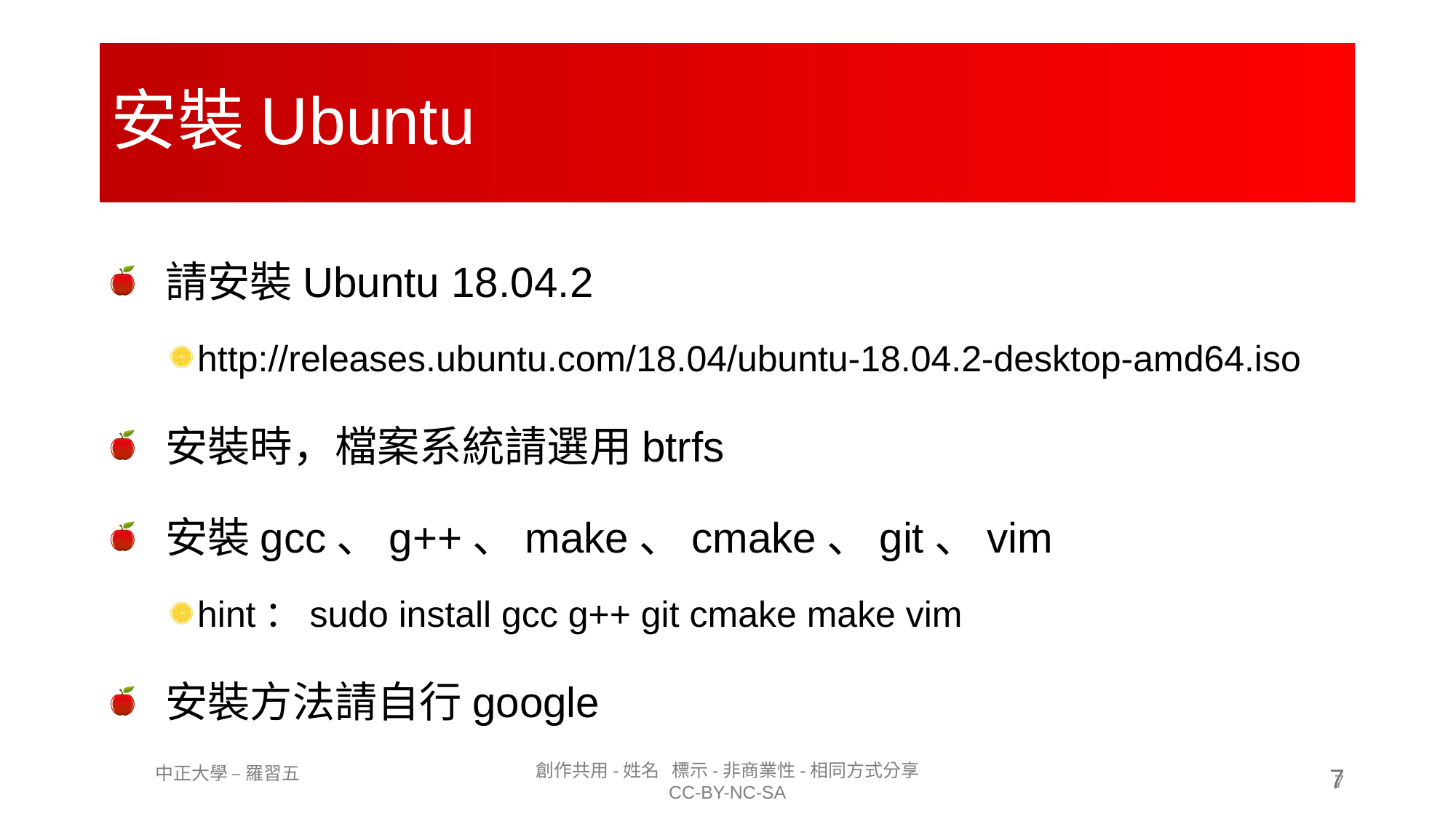

# 安裝Ubuntu
請安裝Ubuntu 18.04.2
http://releases.ubuntu.com/18.04/ubuntu-18.04.2-desktop-amd64.iso
安裝時，檔案系統請選用btrfs
安裝gcc、g++、make、cmake、git、vim
hint：sudo install gcc g++ git cmake make vim
安裝方法請自行google
7